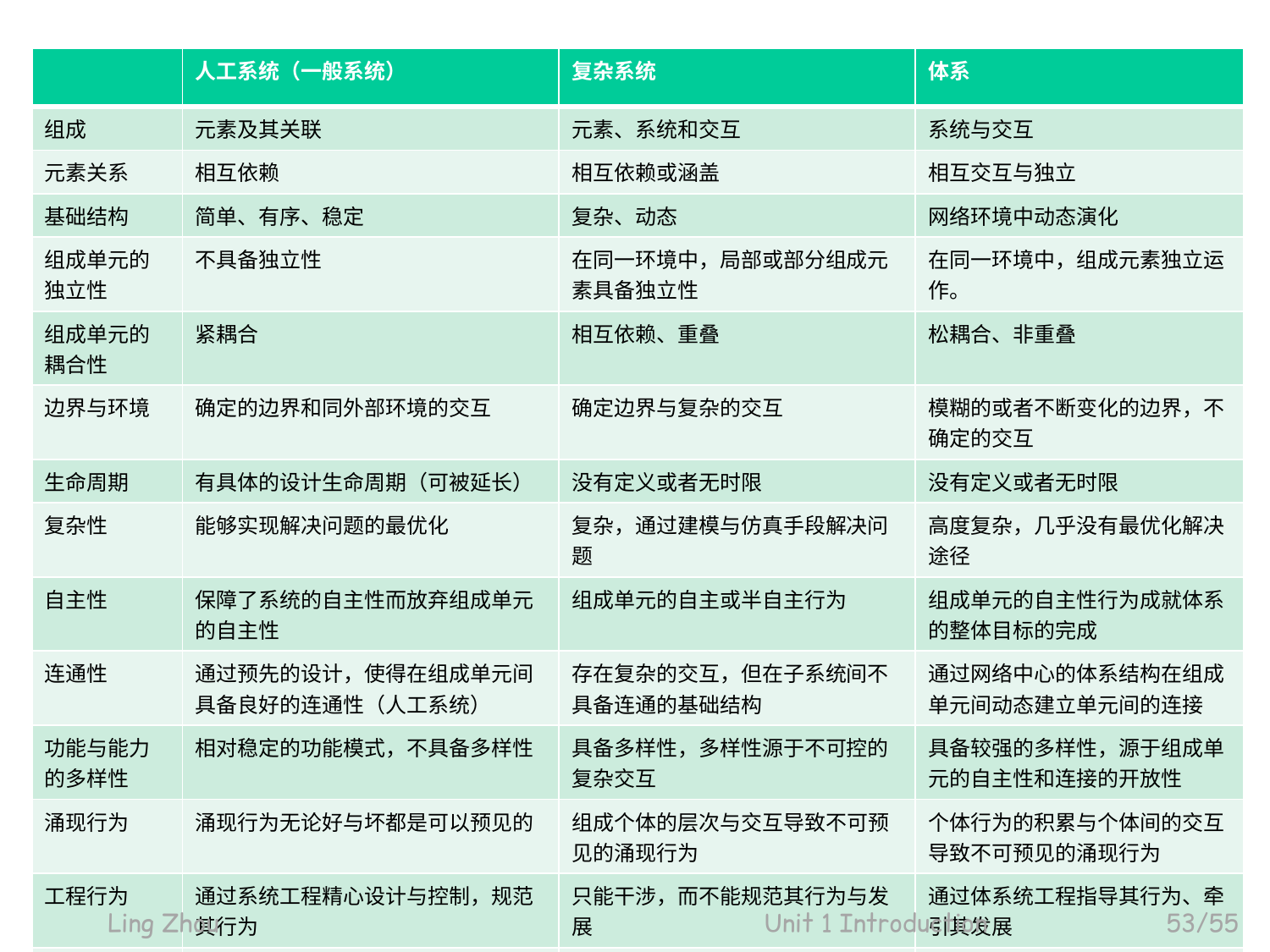

|  | 人工系统（一般系统） | 复杂系统 | 体系 |
| --- | --- | --- | --- |
| 组成 | 元素及其关联 | 元素、系统和交互 | 系统与交互 |
| 元素关系 | 相互依赖 | 相互依赖或涵盖 | 相互交互与独立 |
| 基础结构 | 简单、有序、稳定 | 复杂、动态 | 网络环境中动态演化 |
| 组成单元的独立性 | 不具备独立性 | 在同一环境中，局部或部分组成元素具备独立性 | 在同一环境中，组成元素独立运作。 |
| 组成单元的耦合性 | 紧耦合 | 相互依赖、重叠 | 松耦合、非重叠 |
| 边界与环境 | 确定的边界和同外部环境的交互 | 确定边界与复杂的交互 | 模糊的或者不断变化的边界，不确定的交互 |
| 生命周期 | 有具体的设计生命周期（可被延长） | 没有定义或者无时限 | 没有定义或者无时限 |
| 复杂性 | 能够实现解决问题的最优化 | 复杂，通过建模与仿真手段解决问题 | 高度复杂，几乎没有最优化解决途径 |
| 自主性 | 保障了系统的自主性而放弃组成单元的自主性 | 组成单元的自主或半自主行为 | 组成单元的自主性行为成就体系的整体目标的完成 |
| 连通性 | 通过预先的设计，使得在组成单元间具备良好的连通性（人工系统） | 存在复杂的交互，但在子系统间不具备连通的基础结构 | 通过网络中心的体系结构在组成单元间动态建立单元间的连接 |
| 功能与能力的多样性 | 相对稳定的功能模式，不具备多样性 | 具备多样性，多样性源于不可控的复杂交互 | 具备较强的多样性，源于组成单元的自主性和连接的开放性 |
| 涌现行为 | 涌现行为无论好与坏都是可以预见的 | 组成个体的层次与交互导致不可预见的涌现行为 | 个体行为的积累与个体间的交互导致不可预见的涌现行为 |
| 工程行为 | 通过系统工程精心设计与控制，规范其行为 | 只能干涉，而不能规范其行为与发展 | 通过体系统工程指导其行为、牵引其发展 |
| 实例 | 机车动力系统、单一指控系统、雷达探测系统等 | GIG、Internet、社会组织、生态系统 | 防空体系、导弹防御体系 |
Ling Zhou
Unit 1 Introduction
53/55